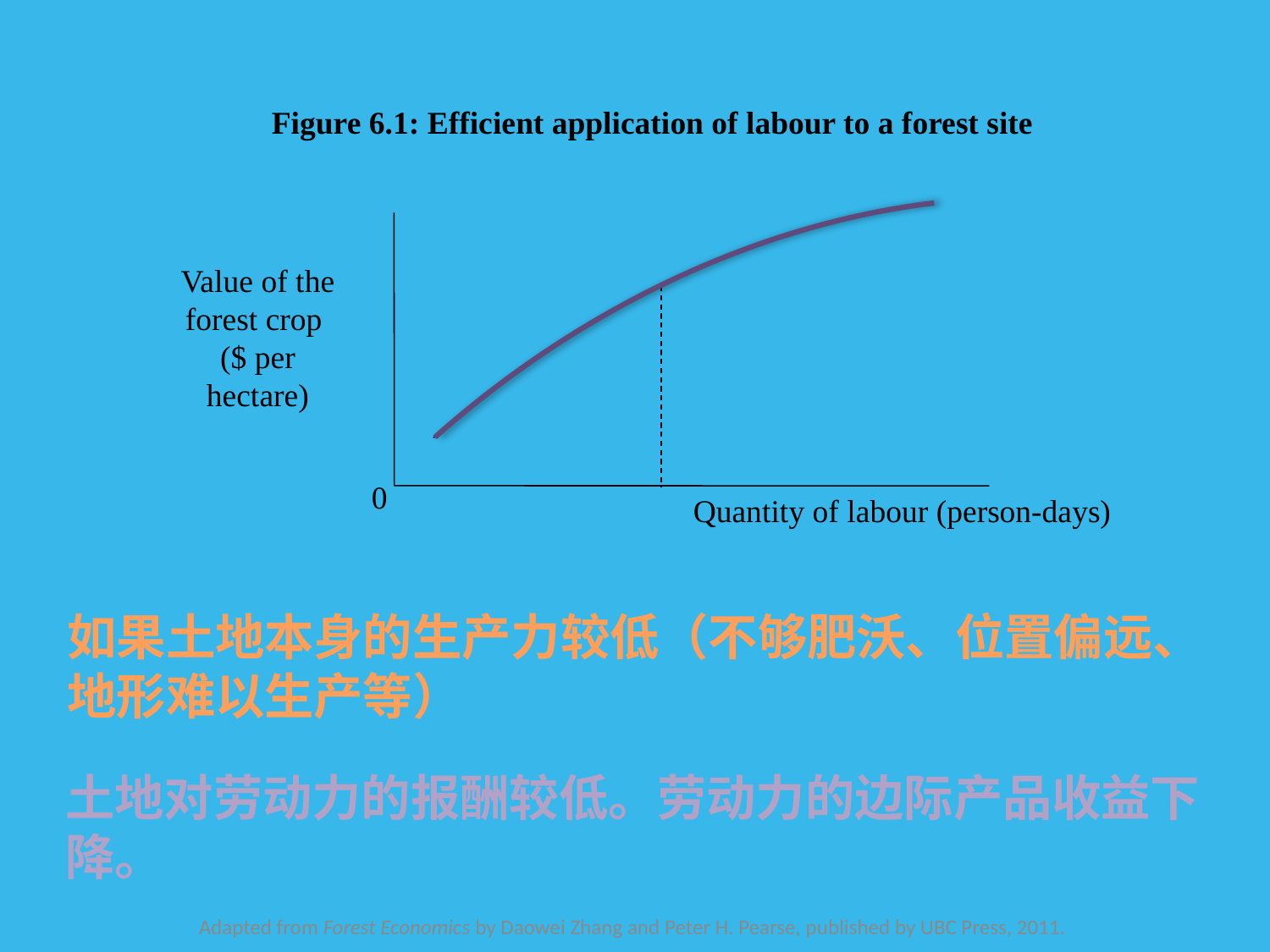

Figure 6.1: Efficient application of labour to a forest site

Value of the forest crop
($ per hectare)
 0
Quantity of labour (person-days)

如果土地本身的生产力较低（不够肥沃、位置偏远、地形难以生产等）
土地对劳动力的报酬较低。劳动力的边际产品收益下降。
Adapted from Forest Economics by Daowei Zhang and Peter H. Pearse, published by UBC Press, 2011.